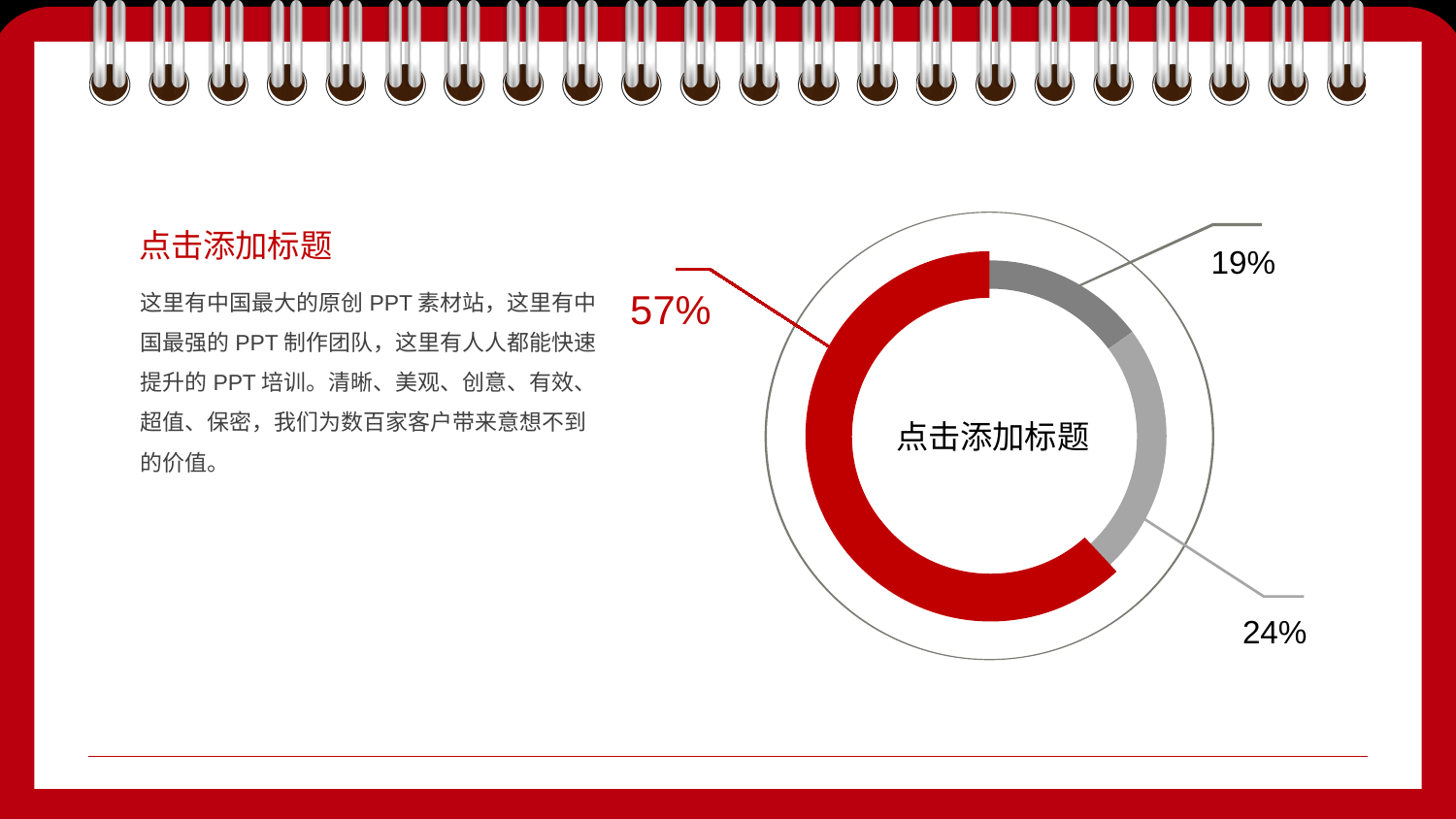

19%

点击添加标题

57%

这里有中国最大的原创PPT素材站，这里有中国最强的PPT制作团队，这里有人人都能快速提升的PPT培训。清晰、美观、创意、有效、超值、保密，我们为数百家客户带来意想不到的价值。

点击添加标题

24%